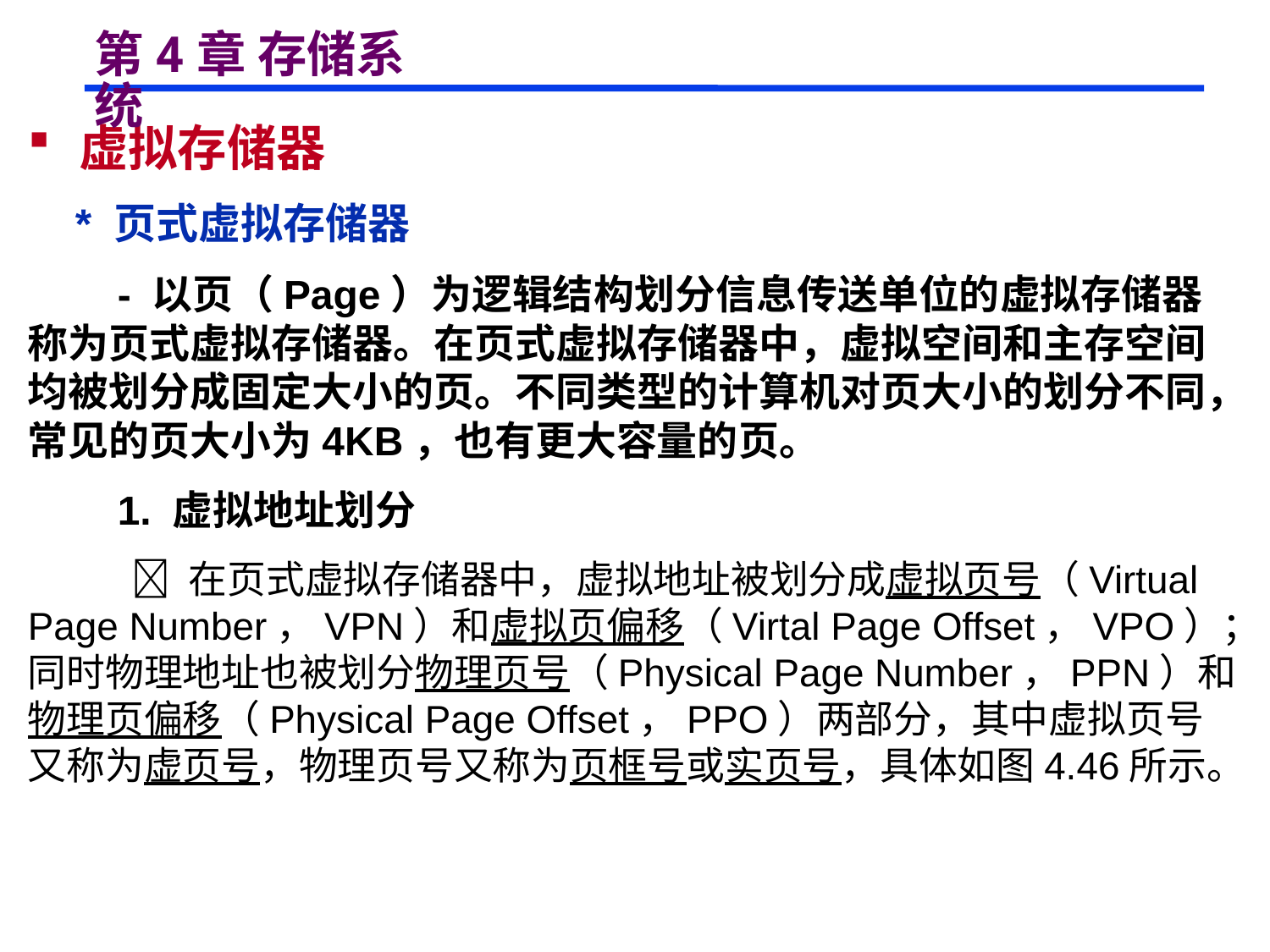

# 第4章 存储系统
 虚拟存储器
    * 页式虚拟存储器
        - 以页（Page）为逻辑结构划分信息传送单位的虚拟存储器称为页式虚拟存储器。在页式虚拟存储器中，虚拟空间和主存空间均被划分成固定大小的页。不同类型的计算机对页大小的划分不同，常见的页大小为4KB，也有更大容量的页。
        1. 虚拟地址划分
            • 在页式虚拟存储器中，虚拟地址被划分成虚拟页号（Virtual Page Number，VPN）和虚拟页偏移（Virtal Page Offset，VPO）；同时物理地址也被划分物理页号（Physical Page Number，PPN）和物理页偏移（Physical Page Offset，PPO）两部分，其中虚拟页号又称为虚页号，物理页号又称为页框号或实页号，具体如图4.46所示。